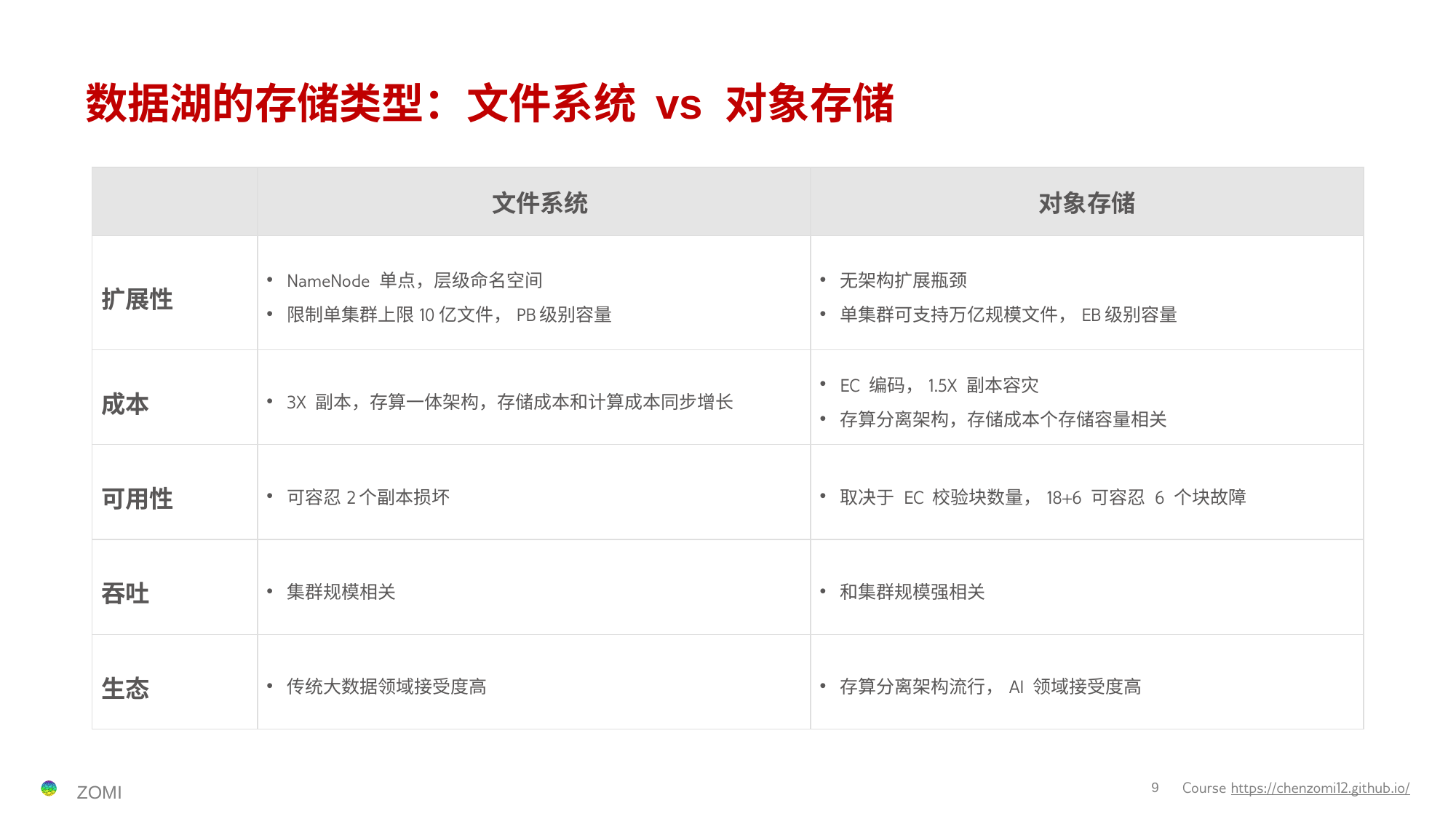

# 数据湖的存储类型：文件系统 vs 对象存储
|  | 文件系统 | 对象存储 |
| --- | --- | --- |
| 扩展性 | NameNode 单点，层级命名空间 限制单集群上限10亿文件，PB级别容量 | 无架构扩展瓶颈 单集群可支持万亿规模文件，EB级别容量 |
| 成本 | 3X 副本，存算一体架构，存储成本和计算成本同步增长 | EC 编码，1.5X 副本容灾 存算分离架构，存储成本个存储容量相关 |
| 可用性 | 可容忍2个副本损坏 | 取决于 EC 校验块数量，18+6 可容忍 6 个块故障 |
| 吞吐 | 集群规模相关 | 和集群规模强相关 |
| 生态 | 传统大数据领域接受度高 | 存算分离架构流行，AI 领域接受度高 |